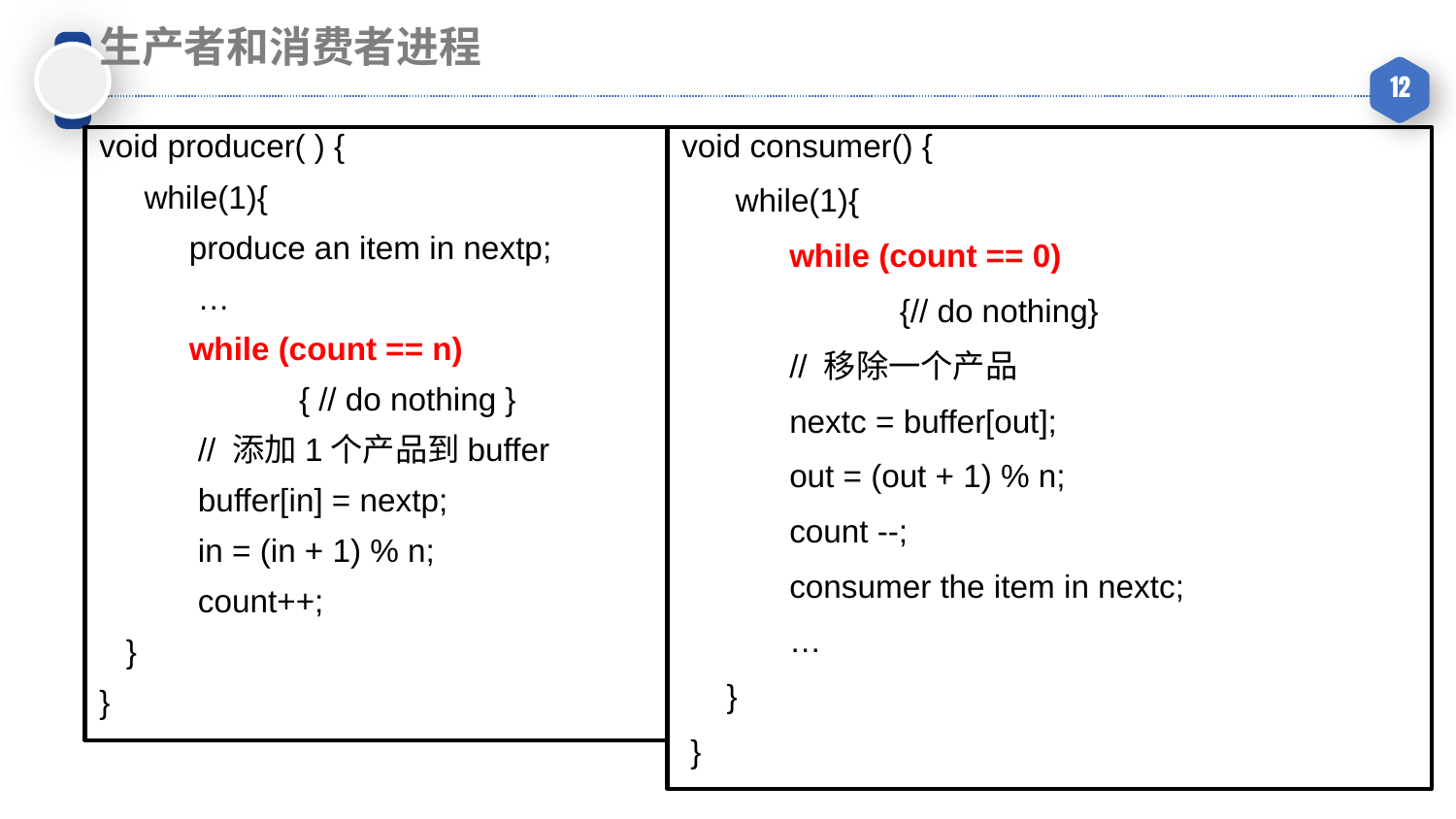

生产者和消费者进程
void producer( ) {
     while(1){
          produce an item in nextp;
           …
          while (count == n)
        	  { // do nothing }
           // 添加1个产品到buffer
           buffer[in] = nextp;
           in = (in + 1) % n;
           count++;
   }
}
void consumer() {
      while(1){
            while (count == 0)
         	    {// do nothing}
            // 移除一个产品
            nextc = buffer[out];
            out = (out + 1) % n;
            count --;
            consumer the item in nextc;
            …
     }
 }